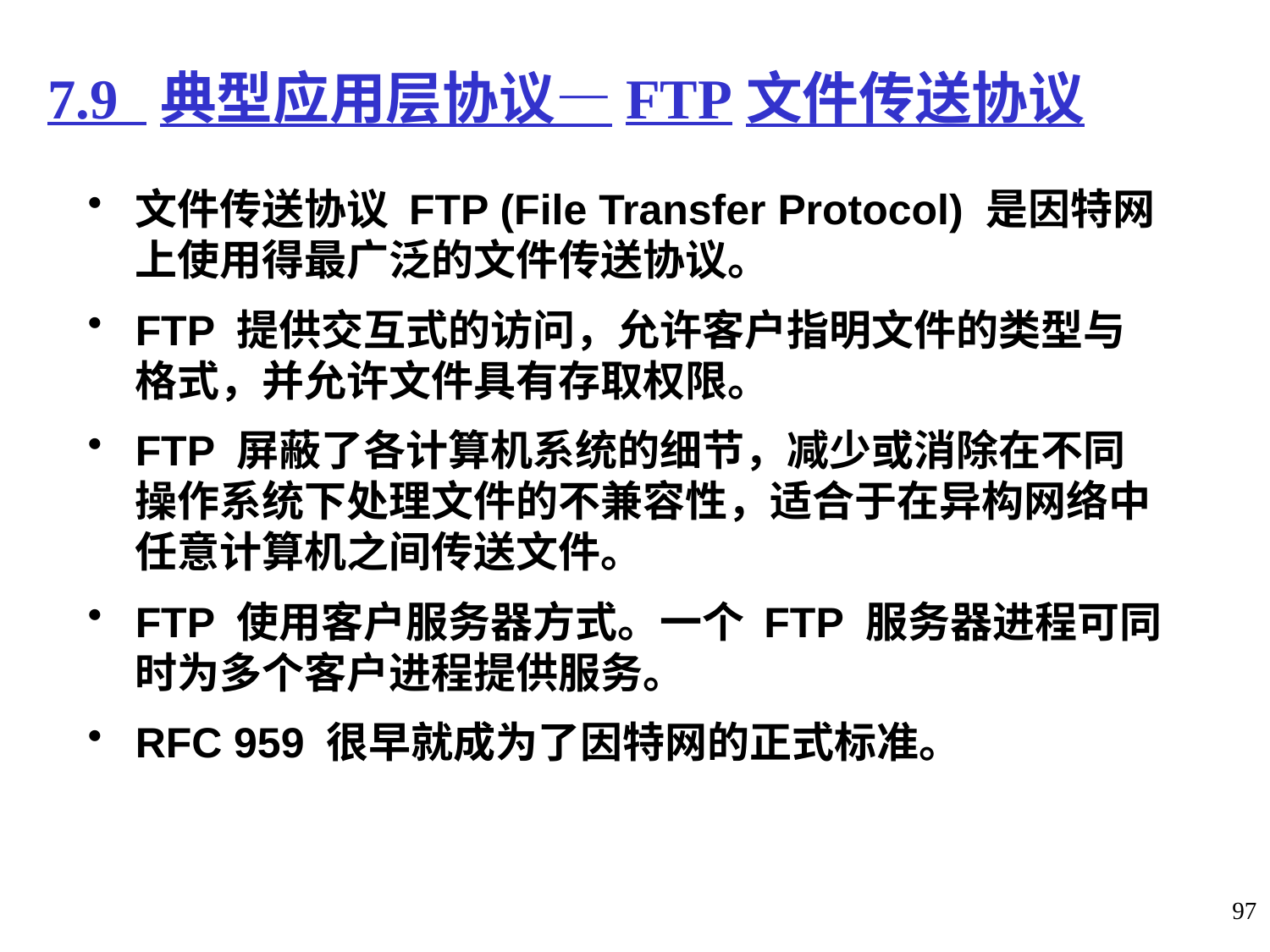

7.9  典型应用层协议—FTP文件传送协议
文件传送协议 FTP (File Transfer Protocol) 是因特网上使用得最广泛的文件传送协议。
FTP 提供交互式的访问，允许客户指明文件的类型与格式，并允许文件具有存取权限。
FTP 屏蔽了各计算机系统的细节，减少或消除在不同操作系统下处理文件的不兼容性，适合于在异构网络中任意计算机之间传送文件。
FTP 使用客户服务器方式。一个 FTP 服务器进程可同时为多个客户进程提供服务。
RFC 959 很早就成为了因特网的正式标准。
97